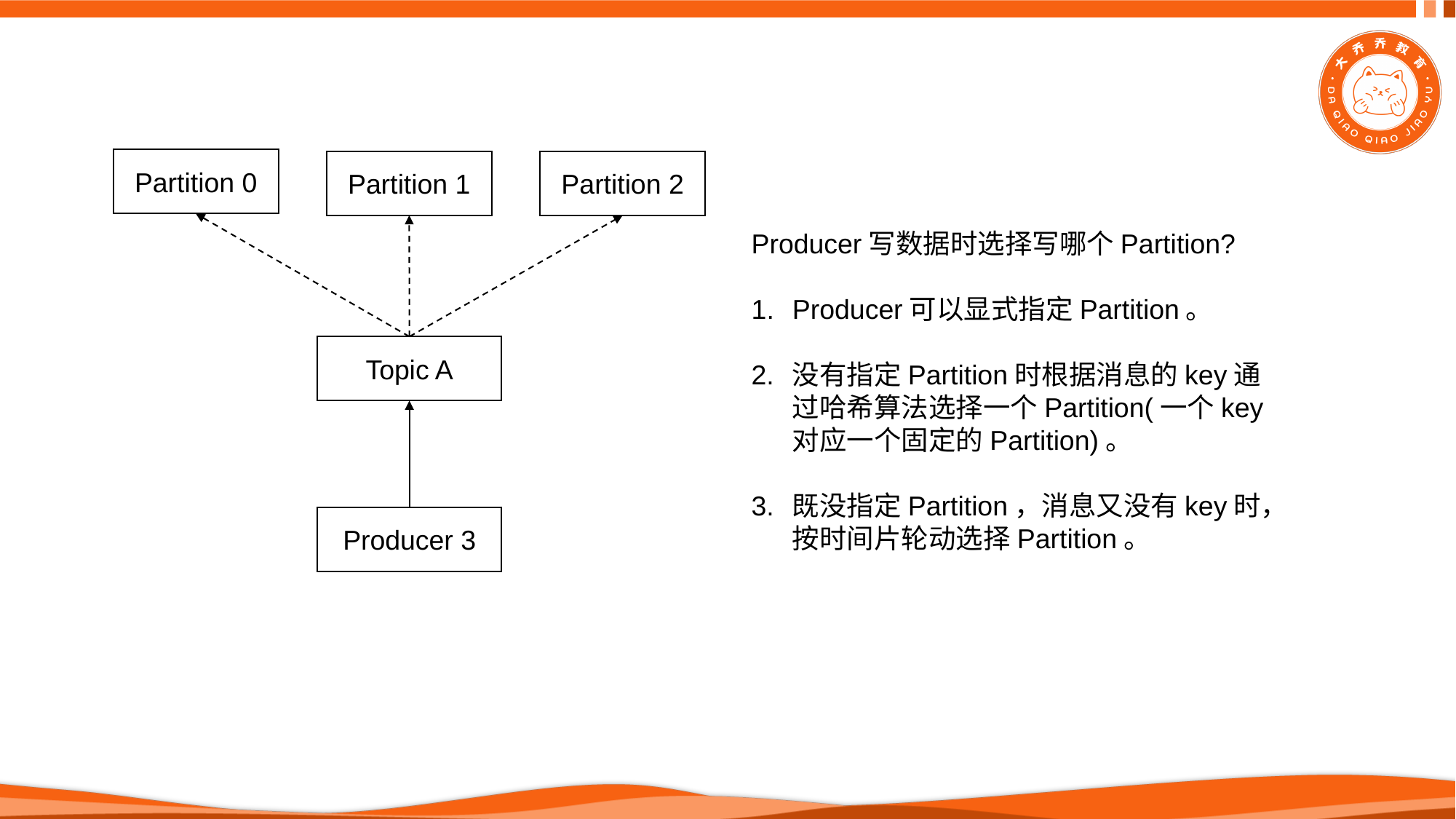

Partition 0
Partition 1
Partition 2
Producer写数据时选择写哪个Partition?

Producer可以显式指定Partition。

没有指定Partition时根据消息的key通过哈希算法选择一个Partition(一个key对应一个固定的Partition)。

既没指定Partition，消息又没有key时，按时间片轮动选择Partition。
Topic A
Producer 3